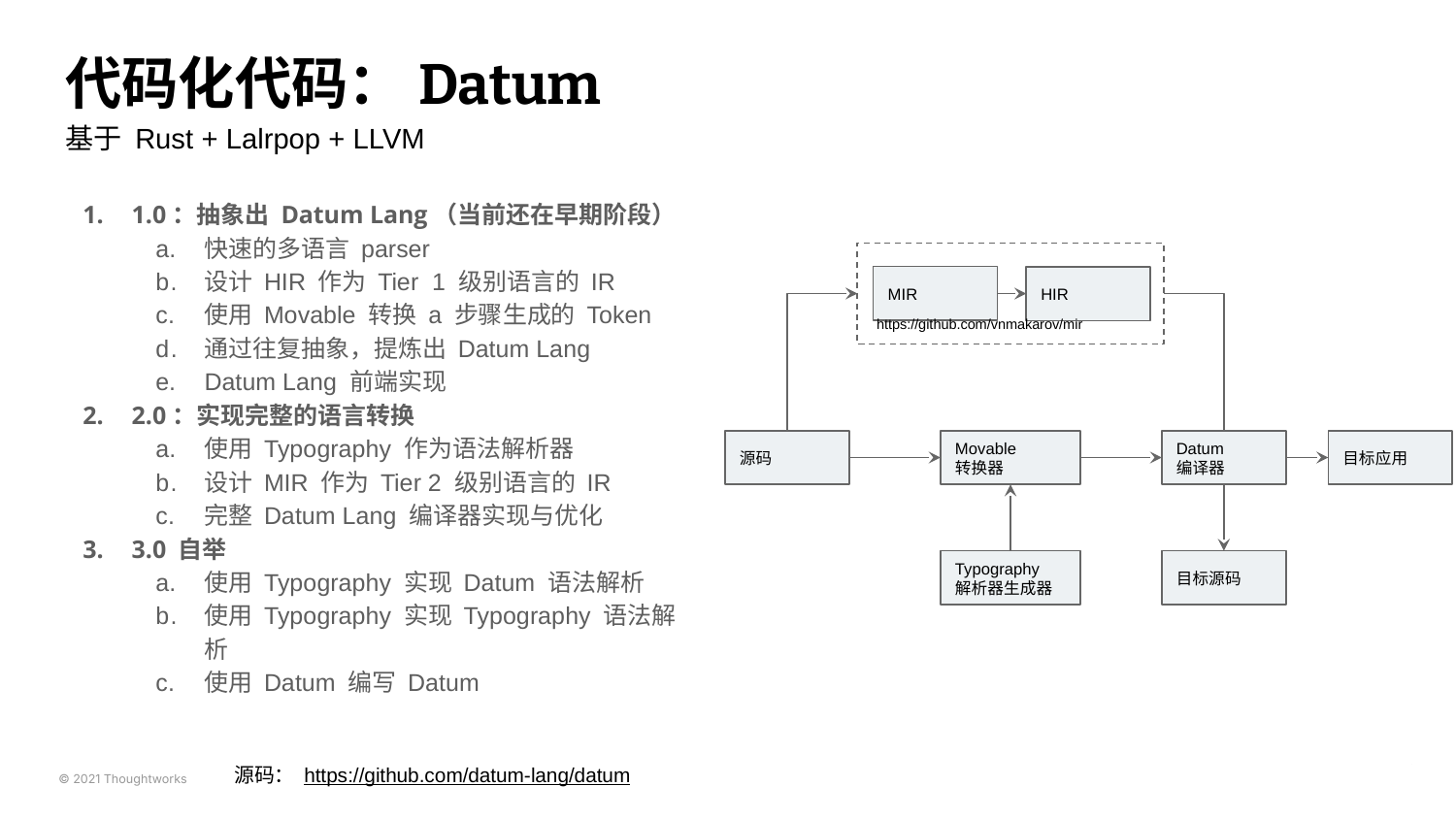

# 代码化代码：Datum
基于 Rust + Lalrpop + LLVM
1.0：抽象出 Datum Lang（当前还在早期阶段）
快速的多语言 parser
设计 HIR 作为 Tier  1 级别语言的 IR
使用 Movable 转换 a 步骤生成的 Token
通过往复抽象，提炼出 Datum Lang
Datum Lang 前端实现
2.0：实现完整的语言转换
使用 Typography 作为语法解析器
设计 MIR 作为 Tier 2 级别语言的 IR
完整 Datum Lang 编译器实现与优化
3.0 自举
使用 Typography 实现 Datum 语法解析
使用 Typography 实现 Typography 语法解析
使用 Datum 编写 Datum

MIR
HIR
https://github.com/vnmakarov/mir
源码
Movable
转换器
Datum
编译器
目标应用
Typography
解析器生成器
目标源码
源码： https://github.com/datum-lang/datum
19